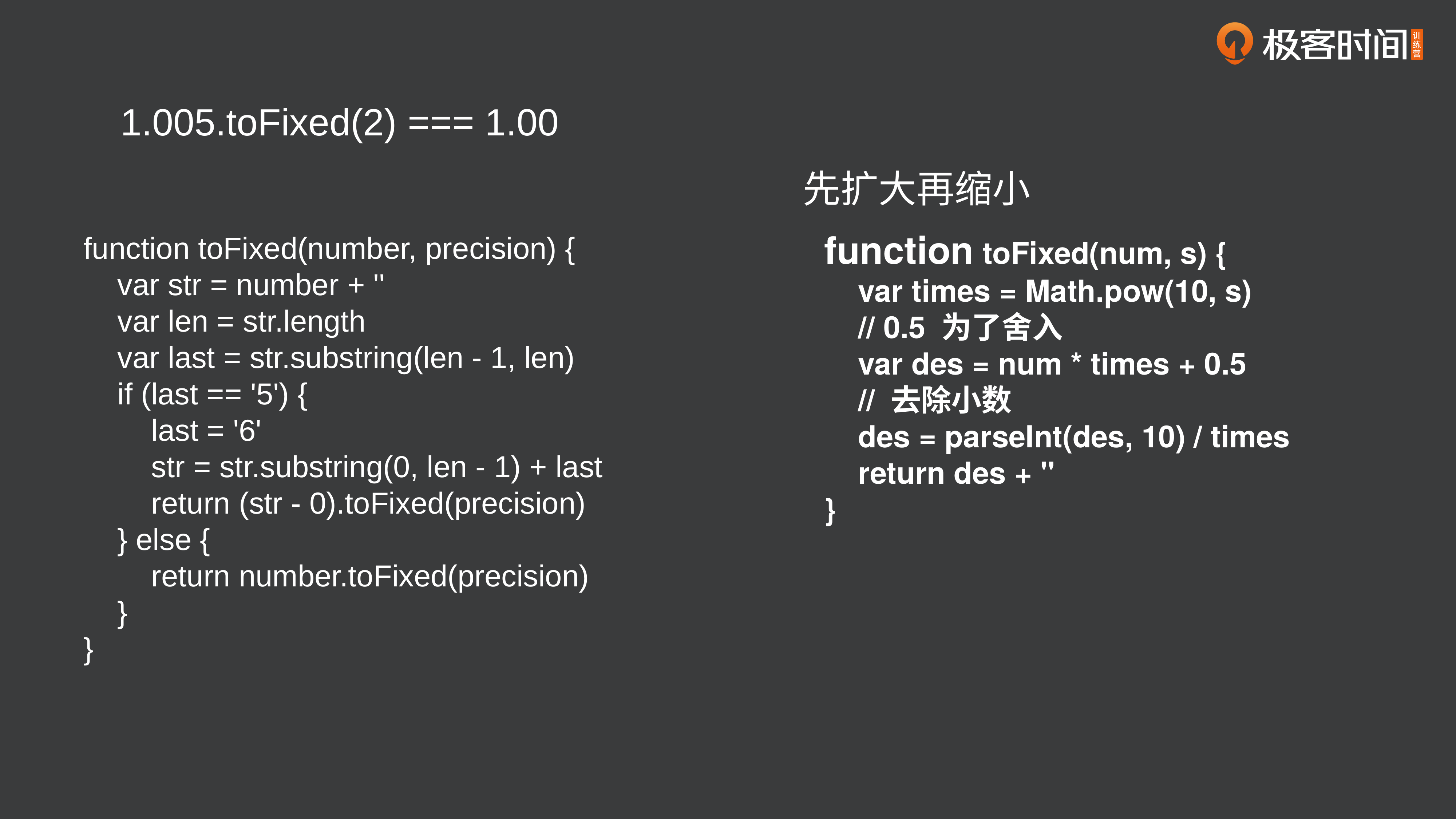

1.005.toFixed(2) === 1.00
先扩大再缩小
function toFixed(num, s) {
    var times = Math.pow(10, s)
    // 0.5 为了舍入
    var des = num * times + 0.5
    // 去除小数
    des = parseInt(des, 10) / times
    return des + ''
}
function toFixed(number, precision) {
    var str = number + ''
    var len = str.length
    var last = str.substring(len - 1, len)
    if (last == '5') {
        last = '6'
        str = str.substring(0, len - 1) + last
        return (str - 0).toFixed(precision)
    } else {
        return number.toFixed(precision)
    }
}